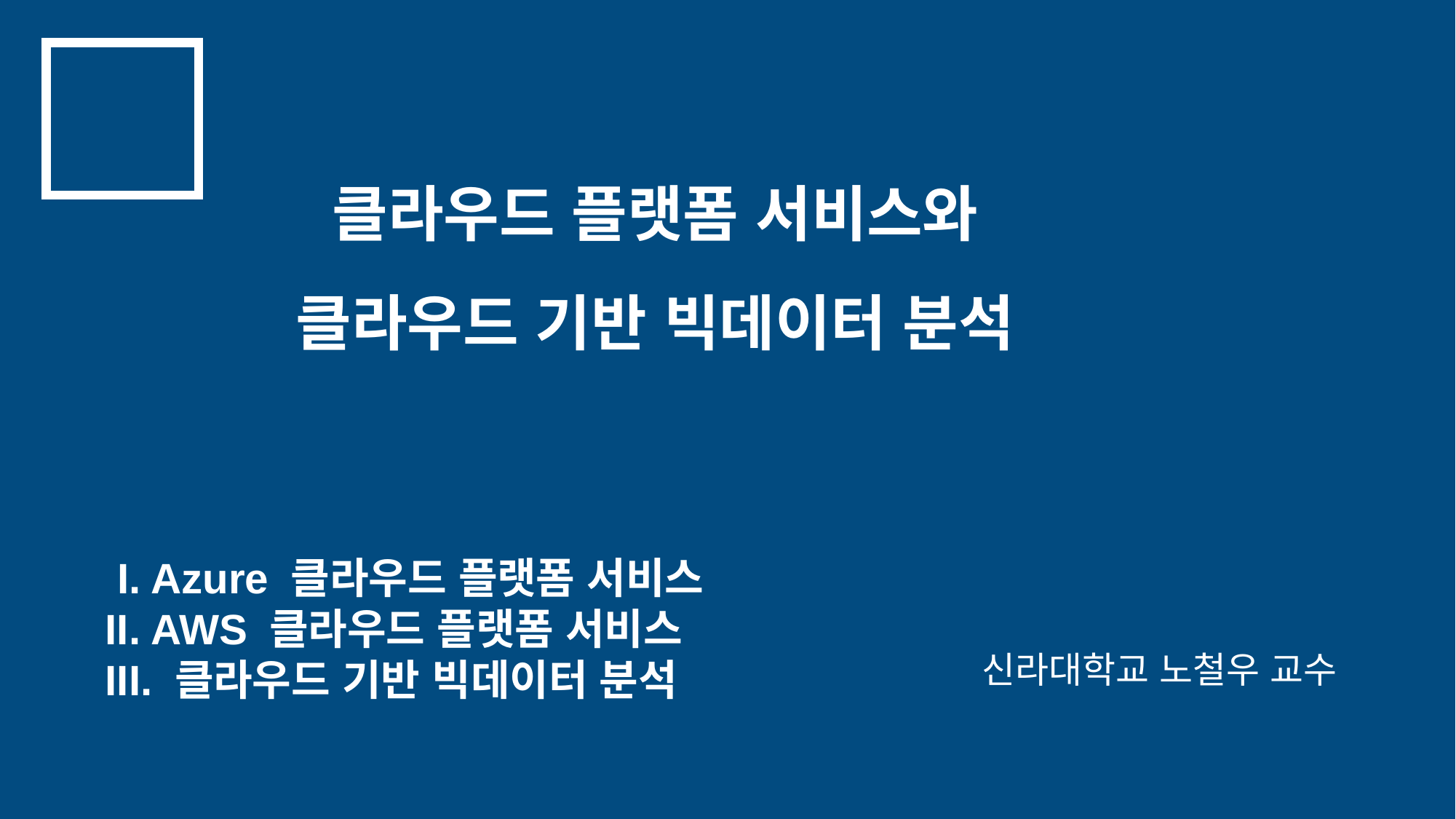

클라우드 플랫폼 서비스와
클라우드 기반 빅데이터 분석
 I. Azure 클라우드 플랫폼 서비스
II. AWS 클라우드 플랫폼 서비스
III. 클라우드 기반 빅데이터 분석
신라대학교 노철우 교수